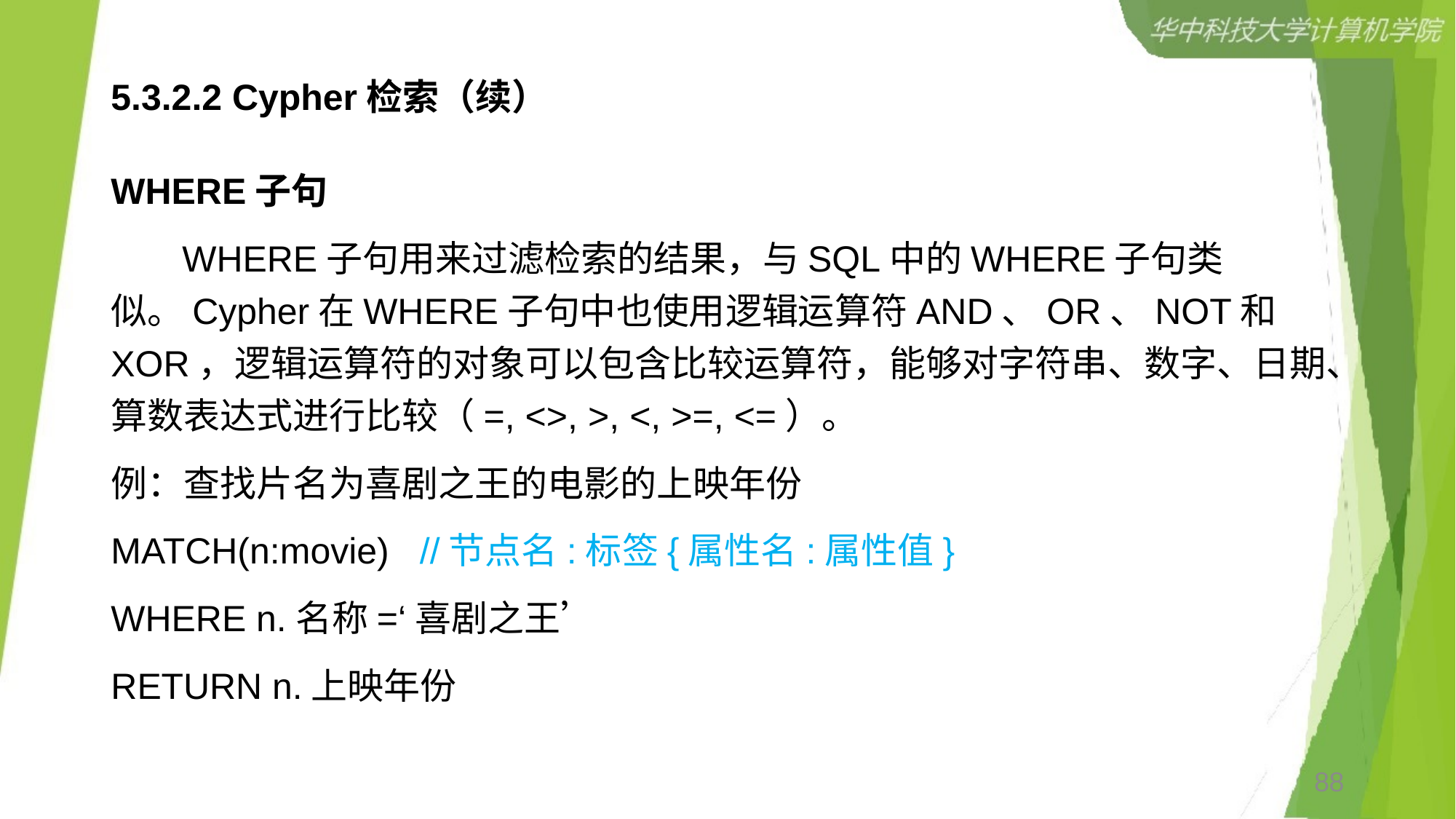

# 5.3.2.2 Cypher检索（续）
WHERE子句
       WHERE子句用来过滤检索的结果，与SQL中的WHERE子句类似。Cypher在WHERE子句中也使用逻辑运算符AND、OR、NOT和XOR，逻辑运算符的对象可以包含比较运算符，能够对字符串、数字、日期、算数表达式进行比较（=, <>, >, <, >=, <=）。
例：查找片名为喜剧之王的电影的上映年份
MATCH(n:movie)   //节点名:标签{属性名:属性值}
WHERE n.名称=‘喜剧之王’
RETURN n.上映年份

88